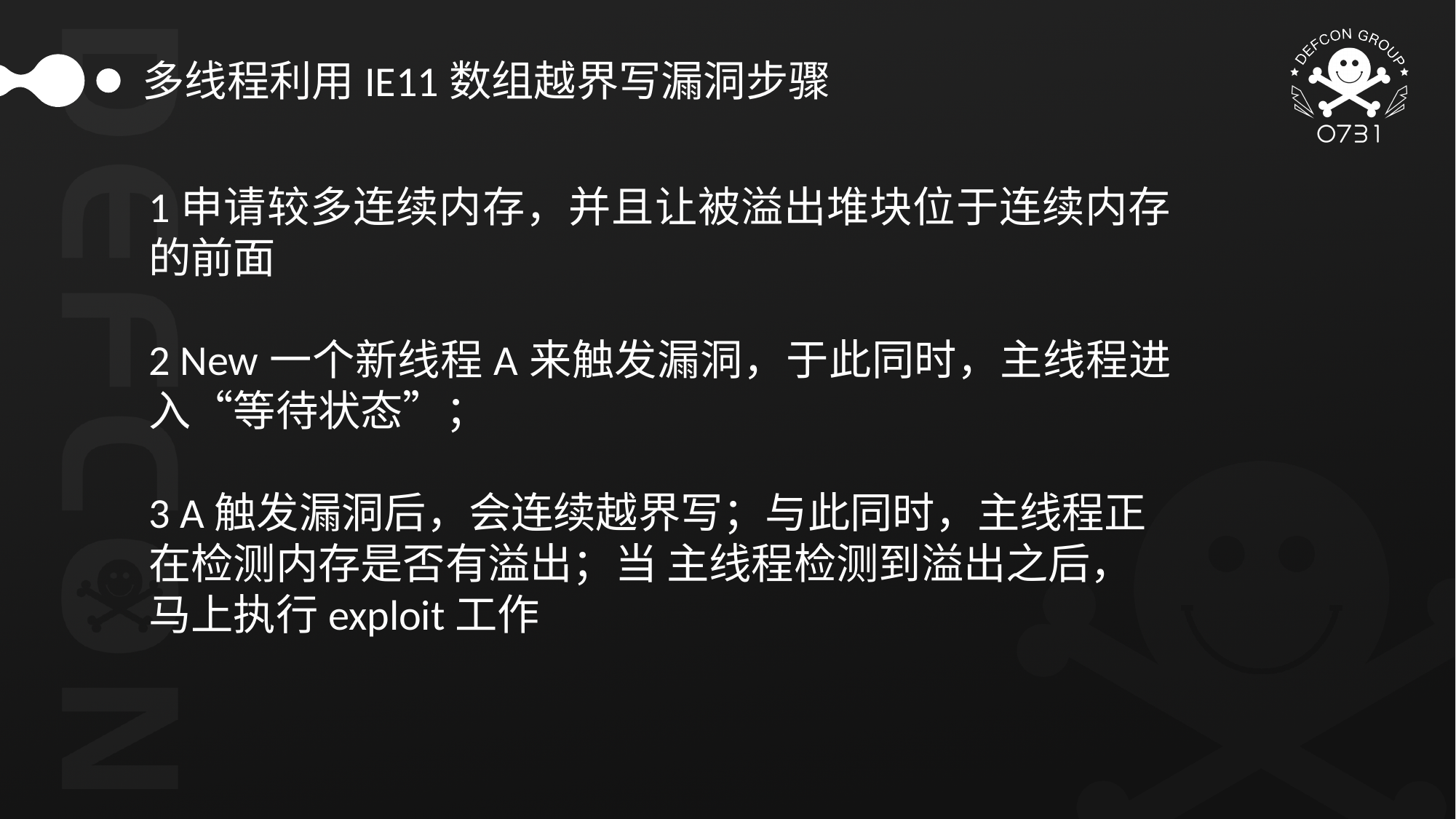

多线程利用IE11数组越界写漏洞步骤

1申请较多连续内存，并且让被溢出堆块位于连续内存的前面

2 New一个新线程A来触发漏洞，于此同时，主线程进入“等待状态”；

3 A触发漏洞后，会连续越界写；与此同时，主线程正在检测内存是否有溢出；当 主线程检测到溢出之后，马上执行exploit工作